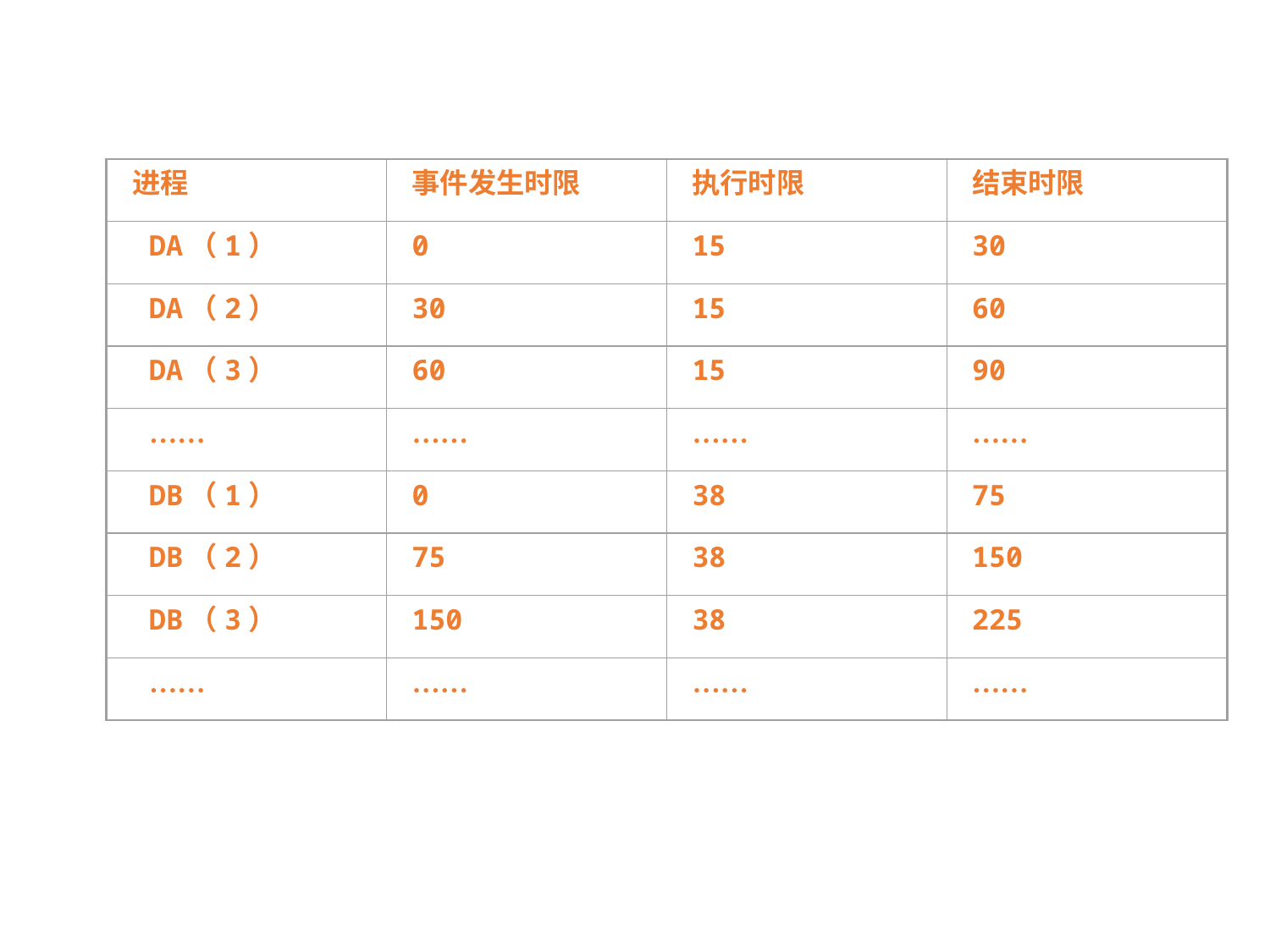

进程

事件发生时限

执行时限

结束时限

 DA（1）

0

15

30

 DA（2）

30

15

60

 DA（3）

60

15

90

 ……

……

……

……

 DB（1）

0

38

75

 DB（2）

75

38

150

 DB（3）

150

38

225

 ……

……

……

……